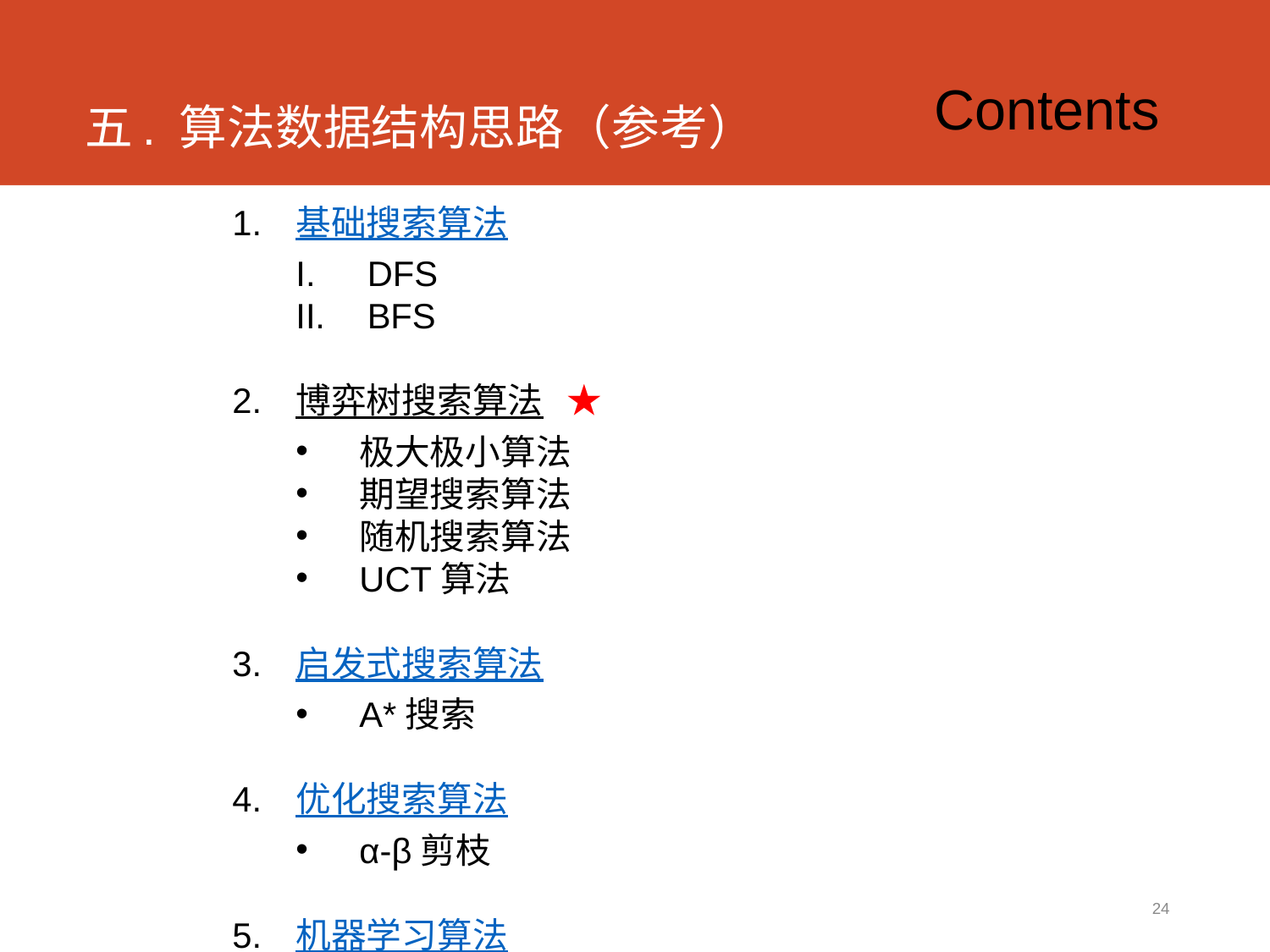

Contents
# 五. 算法数据结构思路（参考）
基础搜索算法
DFS
BFS

博弈树搜索算法   ★
极大极小算法
期望搜索算法
随机搜索算法
UCT算法

启发式搜索算法
A*搜索

优化搜索算法
α-β剪枝

机器学习算法
24